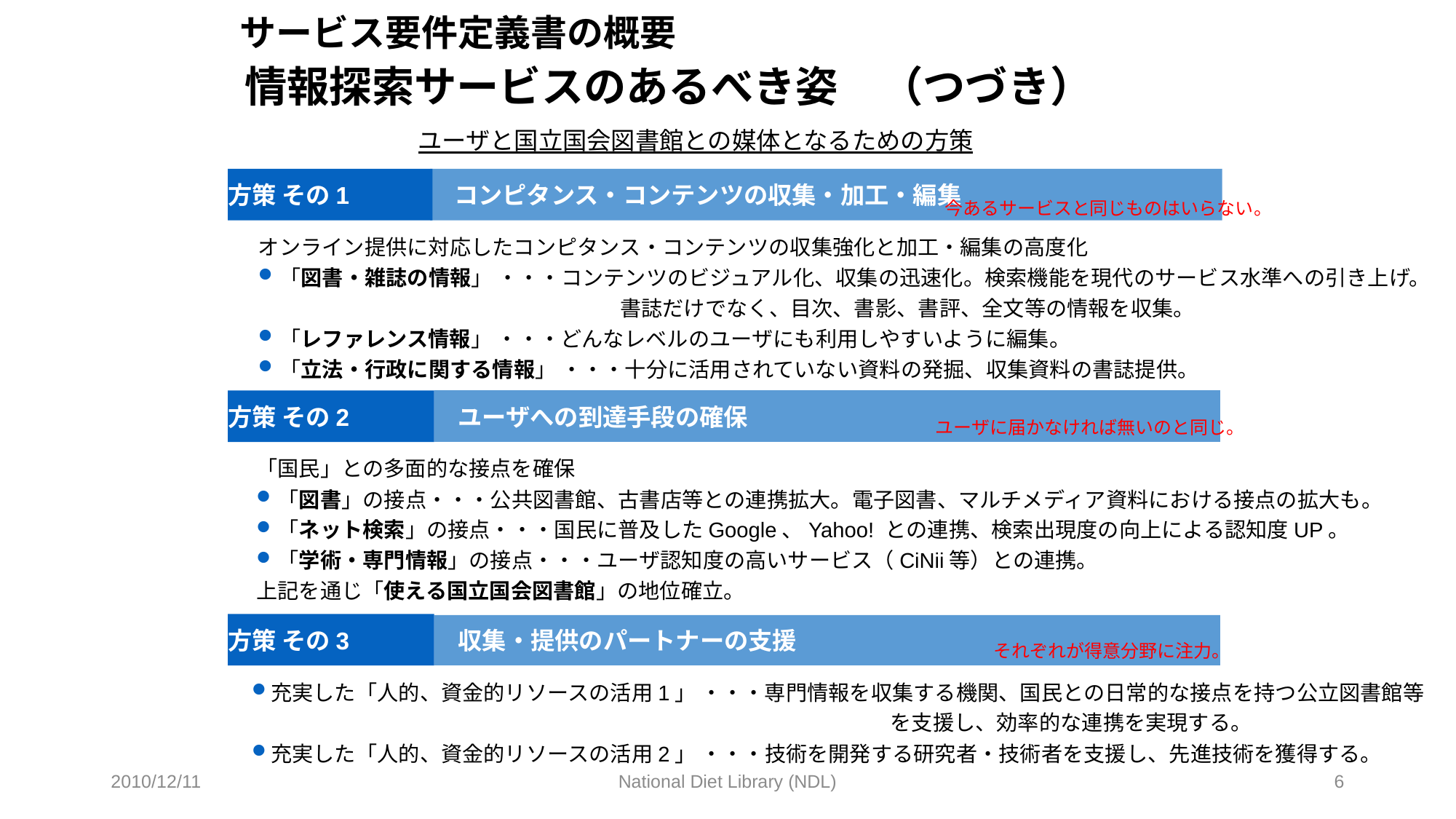

サービス要件定義書の概要
情報探索サービスのあるべき姿　（つづき）
ユーザと国立国会図書館との媒体となるための方策

方策 その1
　コンピタンス・コンテンツの収集・加工・編集
今あるサービスと同じものはいらない。
オンライン提供に対応したコンピタンス・コンテンツの収集強化と加工・編集の高度化
「図書・雑誌の情報」 ・・・コンテンツのビジュアル化、収集の迅速化。検索機能を現代のサービス水準への引き上げ。
　　　　　　　　　　　　　　　　書誌だけでなく、目次、書影、書評、全文等の情報を収集。
「レファレンス情報」 ・・・どんなレベルのユーザにも利用しやすいように編集。
「立法・行政に関する情報」 ・・・十分に活用されていない資料の発掘、収集資料の書誌提供。
　ユーザへの到達手段の確保
方策 その2
ユーザに届かなければ無いのと同じ。
「国民」との多面的な接点を確保
「図書」の接点・・・公共図書館、古書店等との連携拡大。電子図書、マルチメディア資料における接点の拡大も。
「ネット検索」の接点・・・国民に普及したGoogle、Yahoo! との連携、検索出現度の向上による認知度UP。
「学術・専門情報」の接点・・・ユーザ認知度の高いサービス（CiNii等）との連携。
上記を通じ「使える国立国会図書館」の地位確立。
方策 その3
　収集・提供のパートナーの支援
それぞれが得意分野に注力。
充実した「人的、資金的リソースの活用1」 ・・・専門情報を収集する機関、国民との日常的な接点を持つ公立図書館等
　　　　　　　　　　　　　　　　　　　　　　　　　　　　　　を支援し、効率的な連携を実現する。
充実した「人的、資金的リソースの活用2」 ・・・技術を開発する研究者・技術者を支援し、先進技術を獲得する。
2010/12/11
National Diet Library (NDL)
6